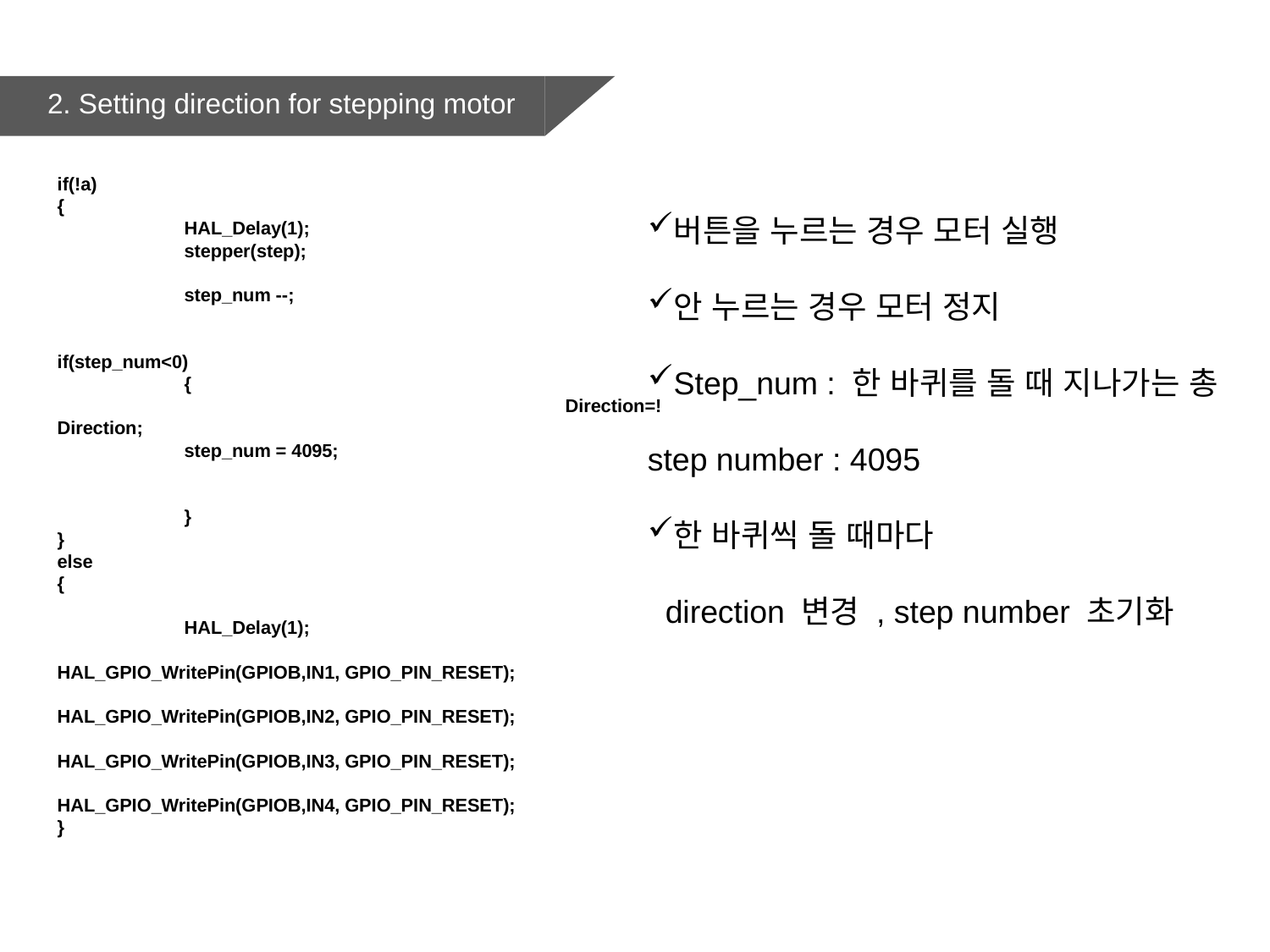

2. Setting direction for stepping motor
if(!a)
{
	HAL_Delay(1);
	stepper(step);

	step_num --;

				if(step_num<0)
	{
				Direction=!Direction;
	step_num = 4095;

	}
}
else
{

	HAL_Delay(1);
				HAL_GPIO_WritePin(GPIOB,IN1, GPIO_PIN_RESET);
				HAL_GPIO_WritePin(GPIOB,IN2, GPIO_PIN_RESET);
				HAL_GPIO_WritePin(GPIOB,IN3, GPIO_PIN_RESET);
				HAL_GPIO_WritePin(GPIOB,IN4, GPIO_PIN_RESET);
}
버튼을 누르는 경우 모터 실행
안 누르는 경우 모터 정지
Step_num : 한 바퀴를 돌 때 지나가는 총 step number : 4095
한 바퀴씩 돌 때마다
  direction 변경 , step number 초기화